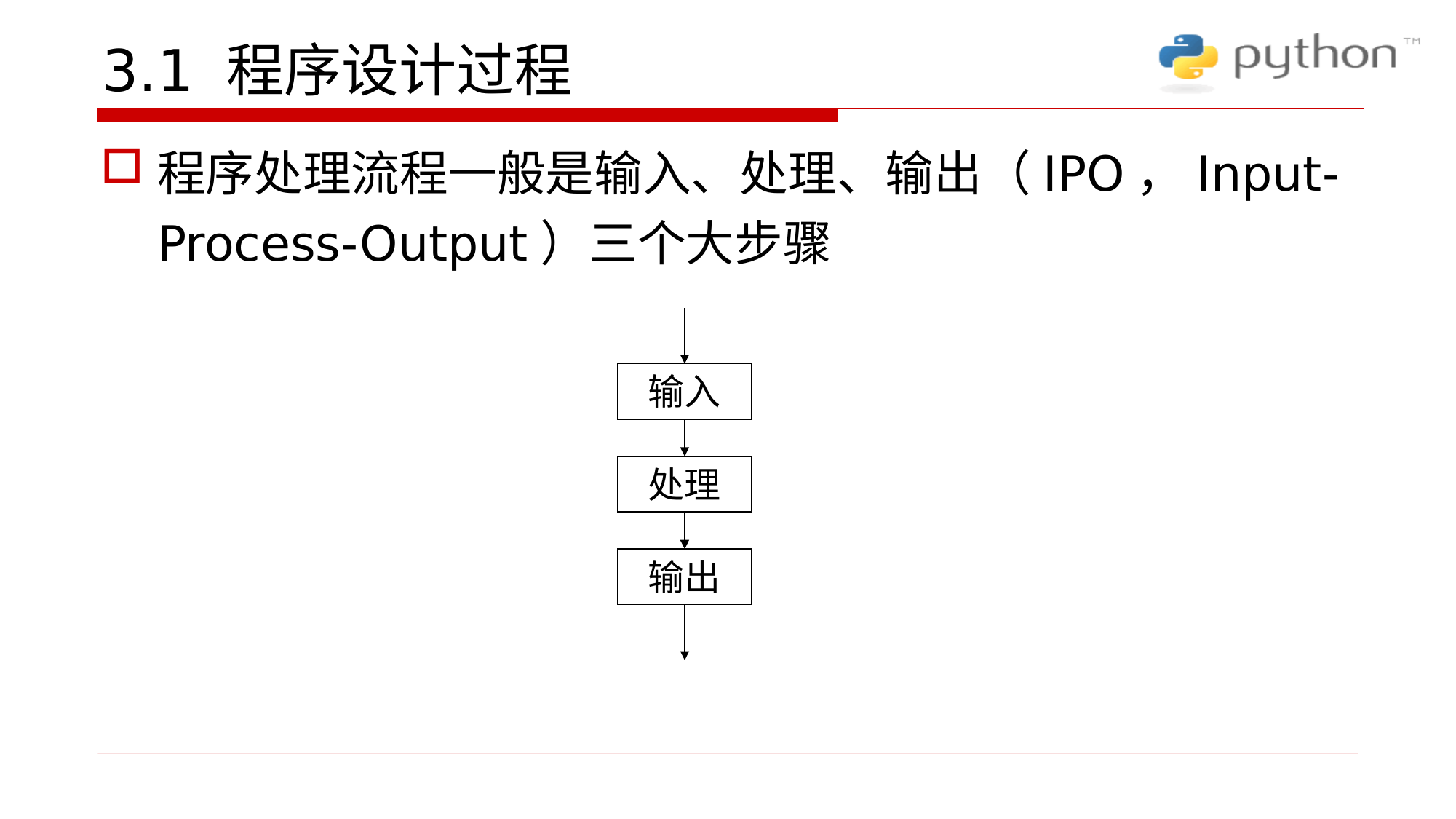

# 3.1 程序设计过程
程序处理流程一般是输入、处理、输出（IPO，Input-Process-Output）三个大步骤

输入

处理

输出